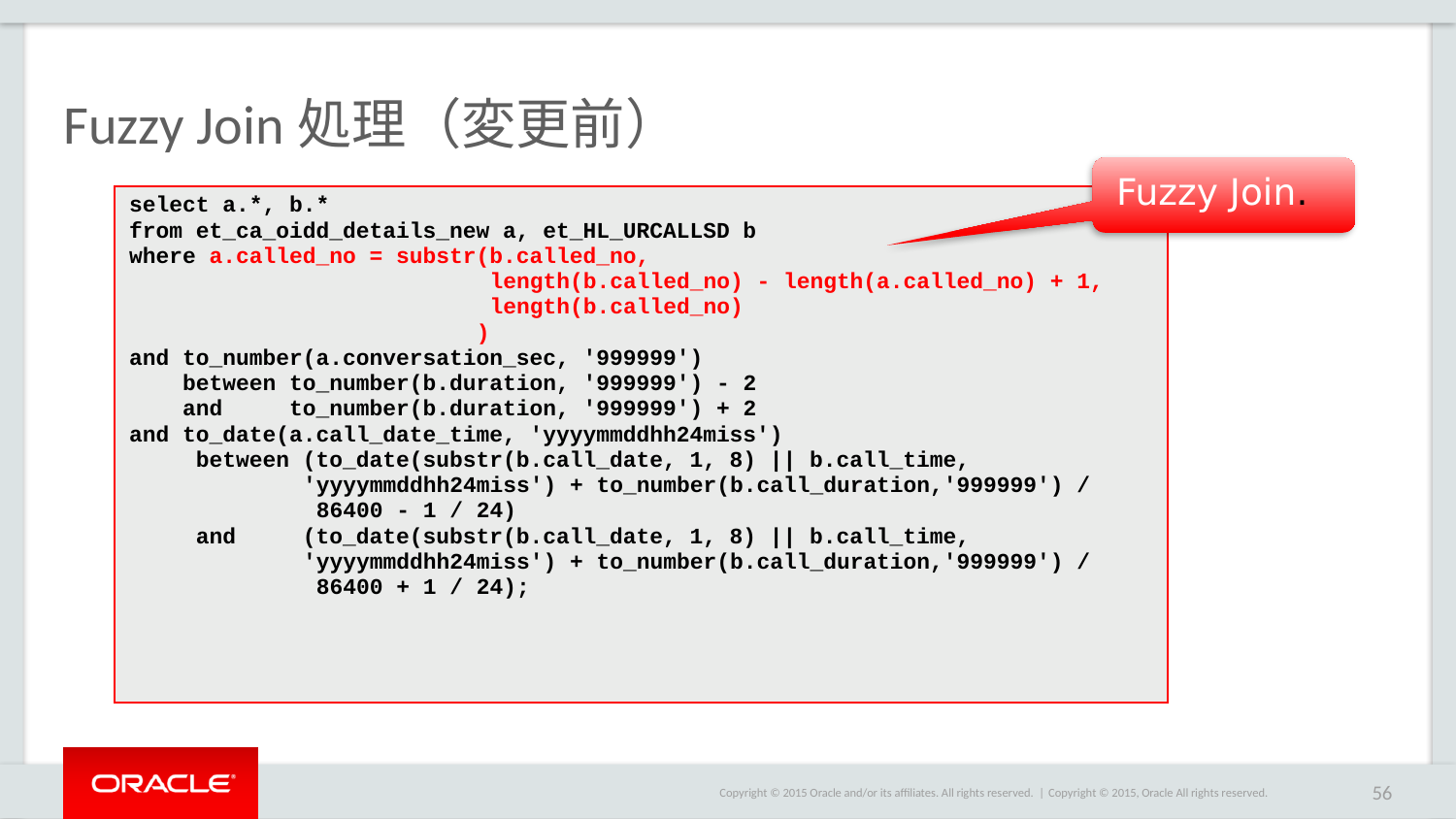

# Fuzzy Join処理（変更前）
Fuzzy Join.
| select a.\*, b.\* from et\_ca\_oidd\_details\_new a, et\_HL\_URCALLSD b where a.called\_no = substr(b.called\_no, length(b.called\_no) - length(a.called\_no) + 1, length(b.called\_no) ) and to\_number(a.conversation\_sec, '999999') between to\_number(b.duration, '999999') - 2 and to\_number(b.duration, '999999') + 2 and to\_date(a.call\_date\_time, 'yyyymmddhh24miss') between (to\_date(substr(b.call\_date, 1, 8) || b.call\_time, 'yyyymmddhh24miss') + to\_number(b.call\_duration,'999999') / 86400 - 1 / 24) and (to\_date(substr(b.call\_date, 1, 8) || b.call\_time, 'yyyymmddhh24miss') + to\_number(b.call\_duration,'999999') / 86400 + 1 / 24); |
| --- |
Copyright © 2015, Oracle All rights reserved.
56